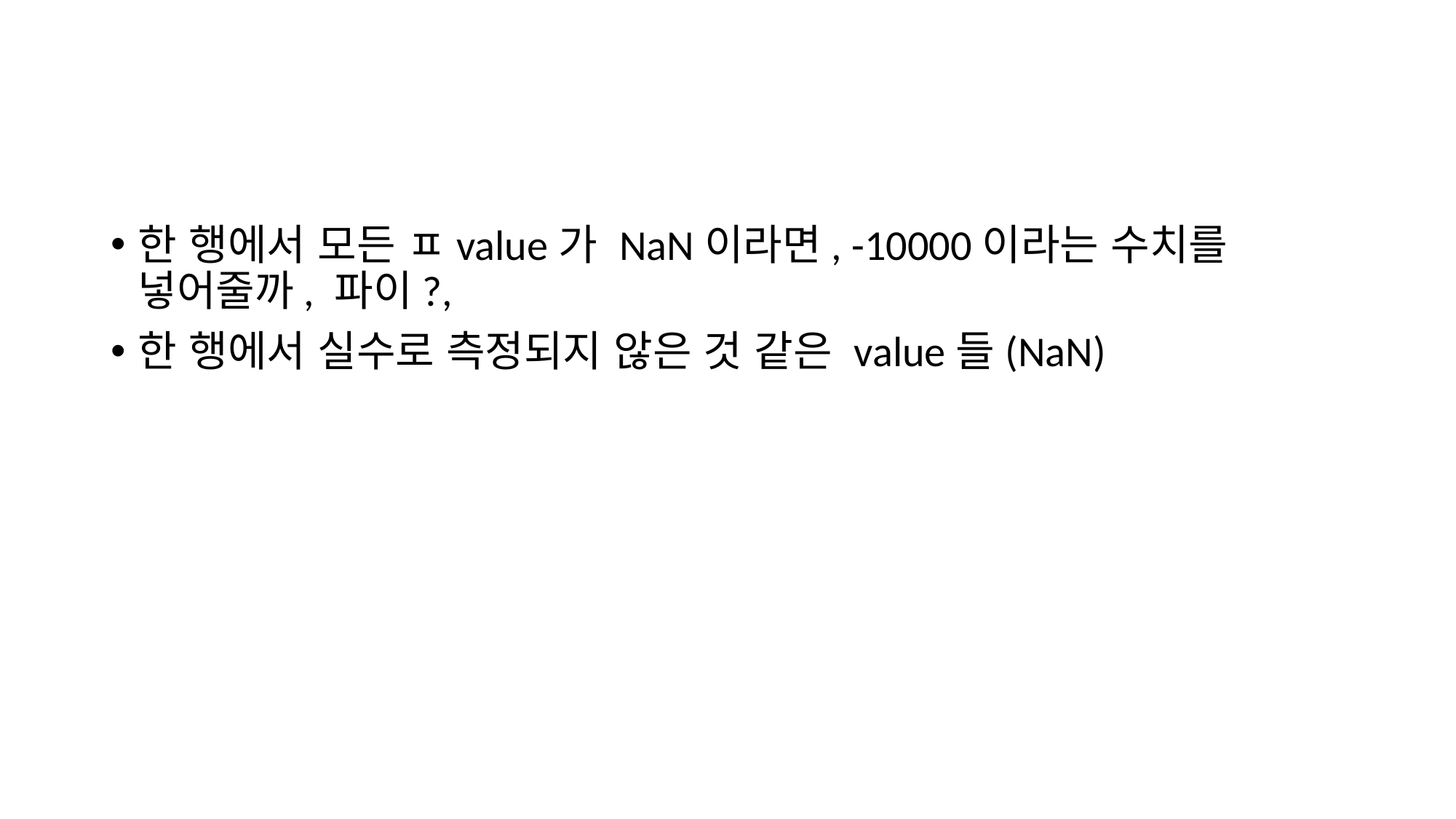

#
한 행에서 모든 ㅍvalue가 NaN이라면, -10000이라는 수치를 넣어줄까, 파이?,
한 행에서 실수로 측정되지 않은 것 같은 value들(NaN)